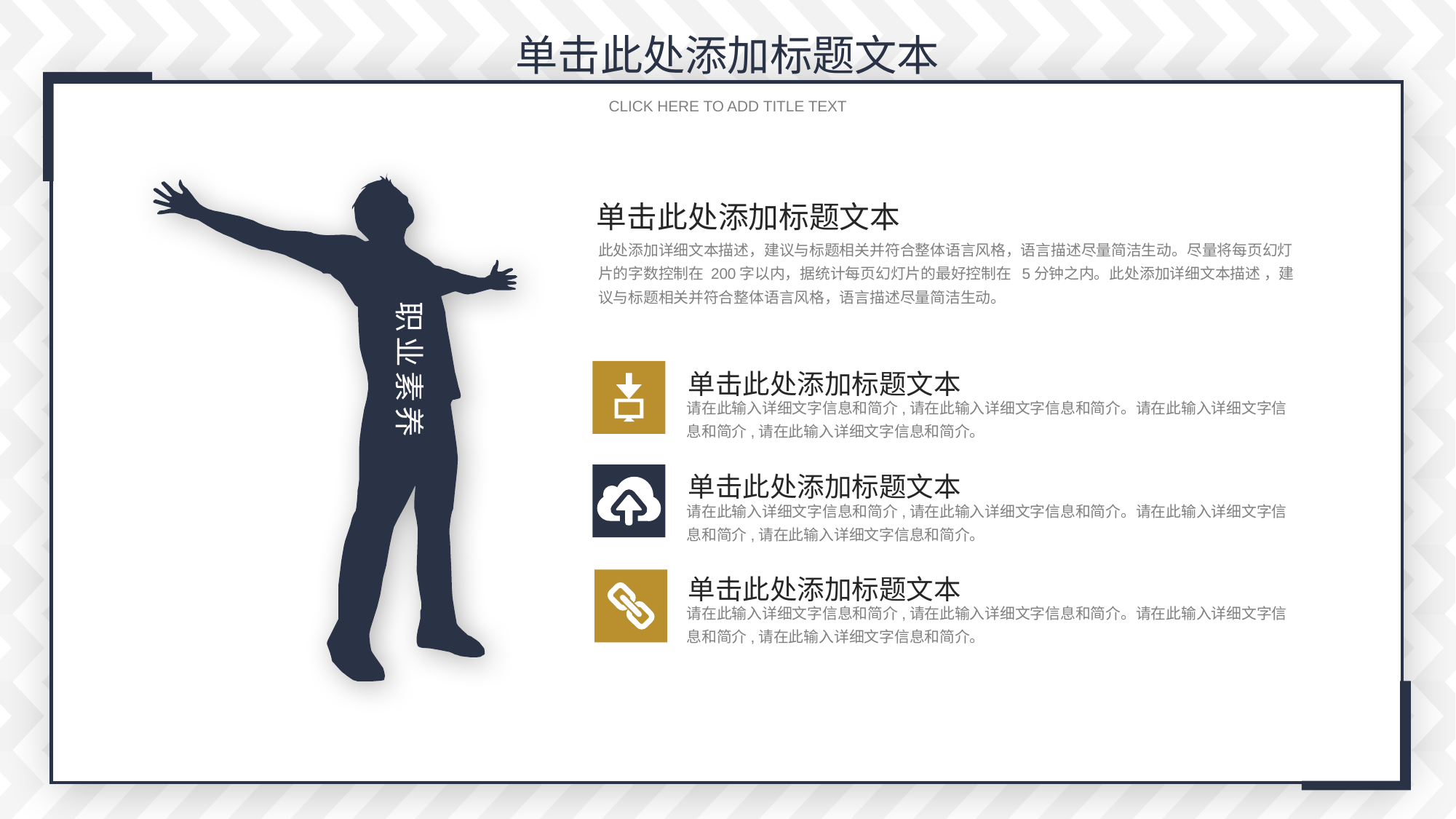

单击此处添加标题文本
 CLICK HERE TO ADD TITLE TEXT

单击此处添加标题文本
此处添加详细文本描述，建议与标题相关并符合整体语言风格，语言描述尽量简洁生动。尽量将每页幻灯片的字数控制在 200字以内，据统计每页幻灯片的最好控制在  5分钟之内。此处添加详细文本描述 ，建议与标题相关并符合整体语言风格，语言描述尽量简洁生动。
职业素养
单击此处添加标题文本
请在此输入详细文字信息和简介,请在此输入详细文字信息和简介。请在此输入详细文字信息和简介,请在此输入详细文字信息和简介。

单击此处添加标题文本
请在此输入详细文字信息和简介,请在此输入详细文字信息和简介。请在此输入详细文字信息和简介,请在此输入详细文字信息和简介。

单击此处添加标题文本
请在此输入详细文字信息和简介,请在此输入详细文字信息和简介。请在此输入详细文字信息和简介,请在此输入详细文字信息和简介。